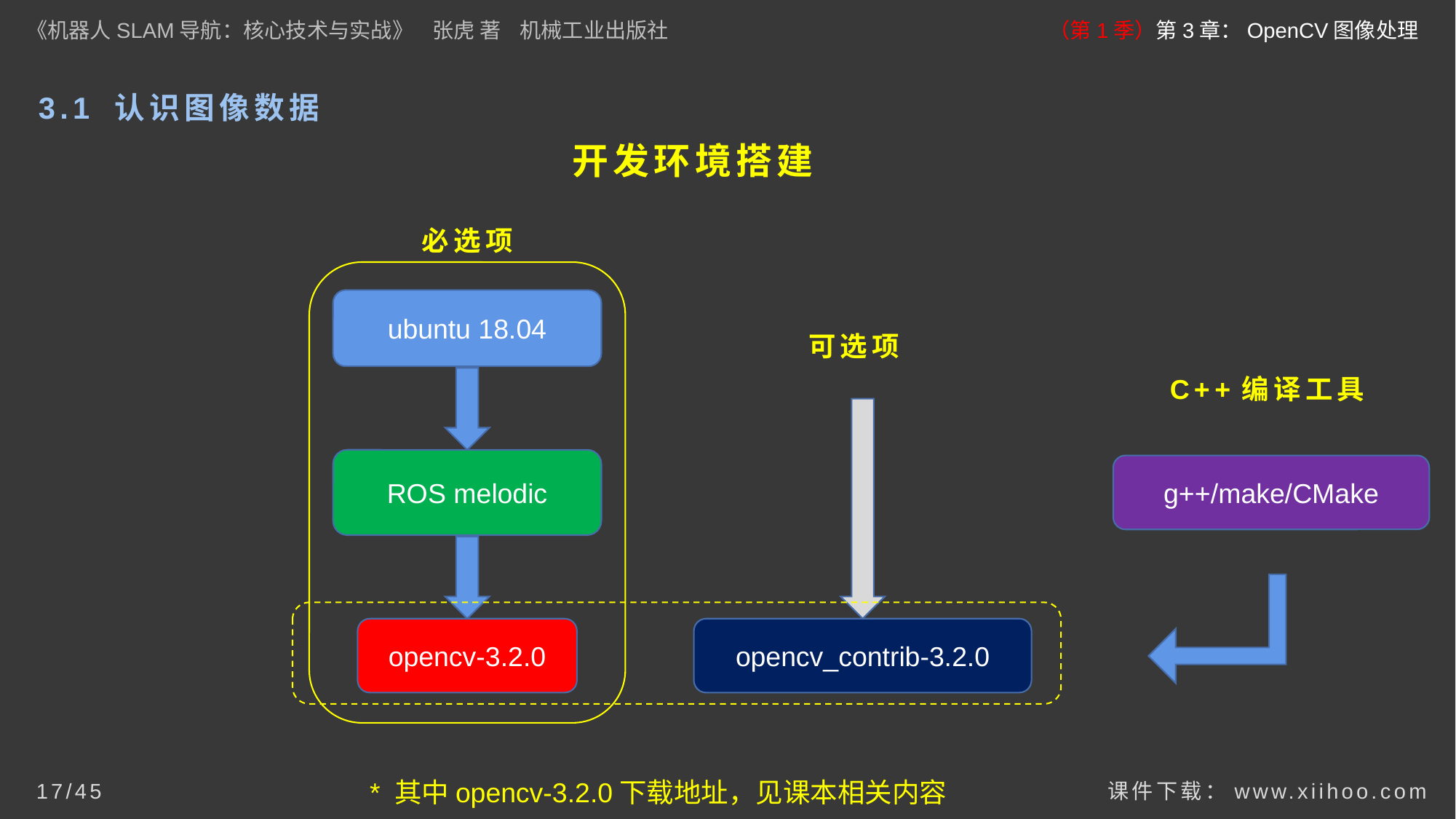

《机器人SLAM导航：核心技术与实战》    张虎 著    机械工业出版社
（第1季）第3章：OpenCV图像处理
# 3.1 认识图像数据
开发环境搭建
必选项

ubuntu 18.04
可选项
C++编译工具

ROS melodic
g++/make/CMake

opencv-3.2.0
opencv_contrib-3.2.0
* 其中opencv-3.2.0下载地址，见课本相关内容
课件下载：www.xiihoo.com
17/45